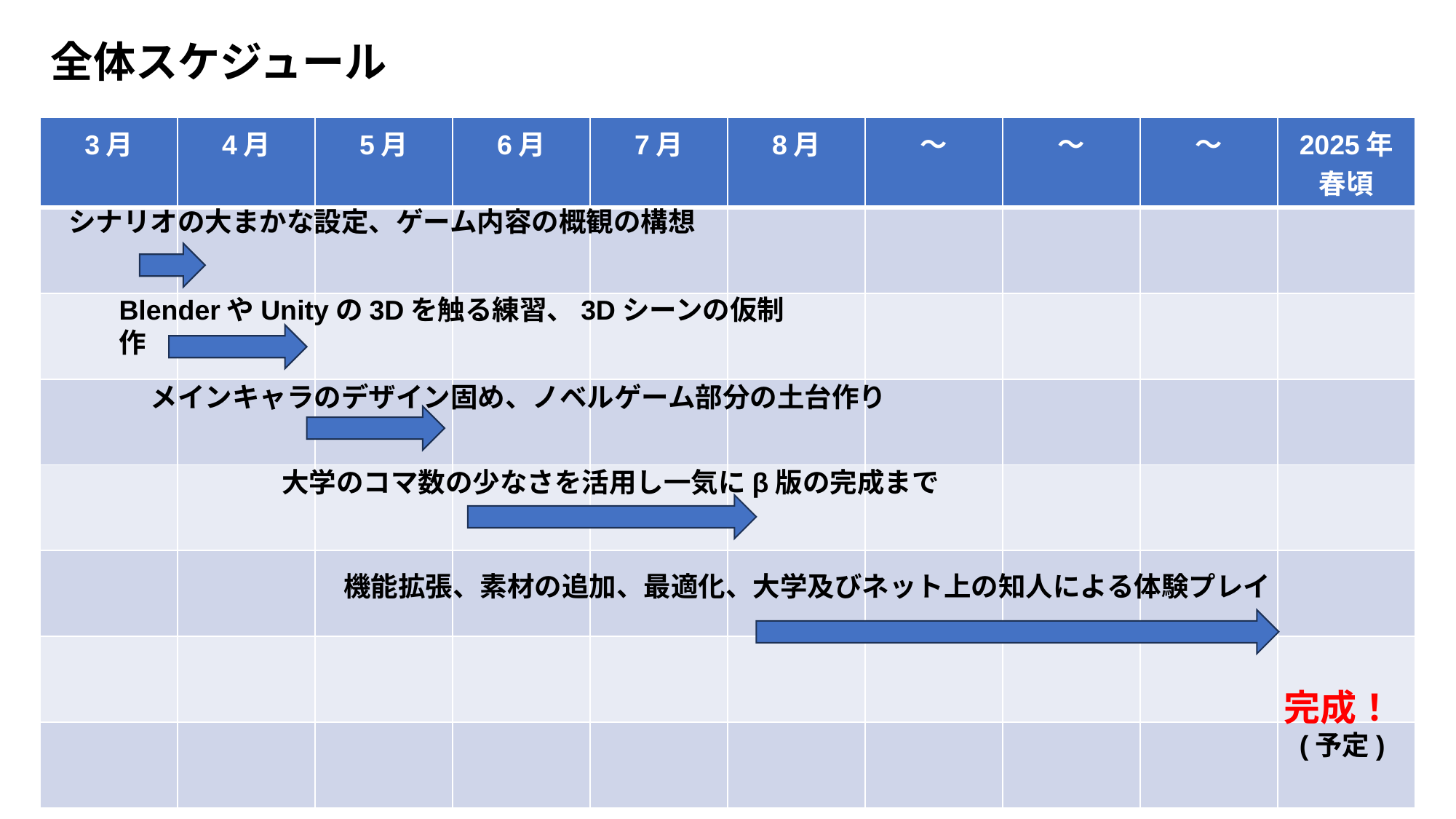

# 全体スケジュール
| 3月 | 4月 | 5月 | 6月 | 7月 | 8月 | ～ | ～ | ～ | 2025年 春頃 |
| --- | --- | --- | --- | --- | --- | --- | --- | --- | --- |
|  |  |  |  |  |  |  |  |  |  |
|  |  |  |  |  |  |  |  |  |  |
|  |  |  |  |  |  |  |  |  |  |
|  |  |  |  |  |  |  |  |  |  |
|  |  |  |  |  |  |  |  |  |  |
|  |  |  |  |  |  |  |  |  |  |
|  |  |  |  |  |  |  |  |  |  |
シナリオの大まかな設定、ゲーム内容の概観の構想

BlenderやUnityの3Dを触る練習、3Dシーンの仮制作

メインキャラのデザイン固め、ノベルゲーム部分の土台作り

大学のコマ数の少なさを活用し一気にβ版の完成まで

機能拡張、素材の追加、最適化、大学及びネット上の知人による体験プレイ

完成！
  (予定)